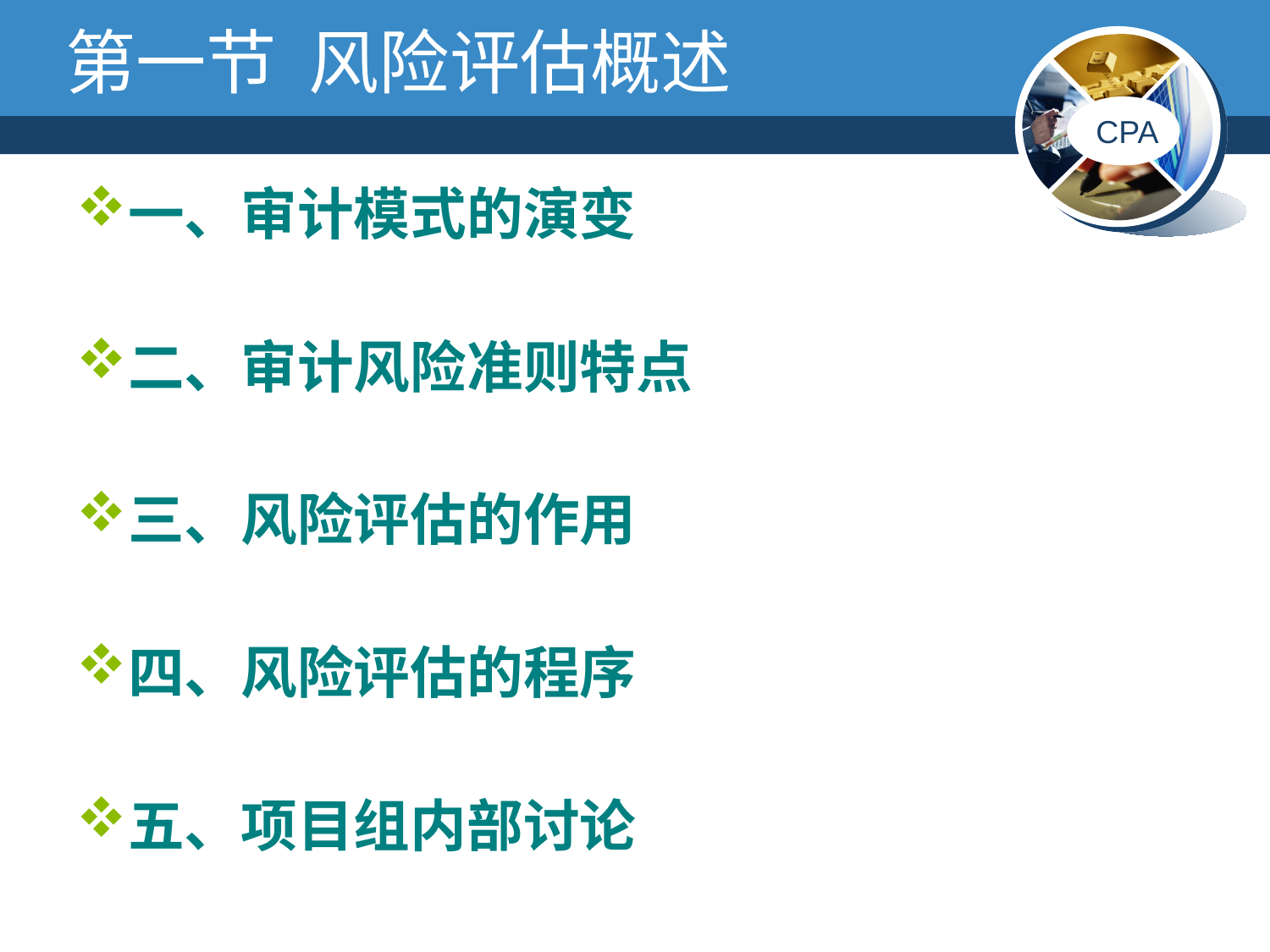

# 第一节  风险评估概述
一、审计模式的演变
二、审计风险准则特点
三、风险评估的作用
四、风险评估的程序
五、项目组内部讨论